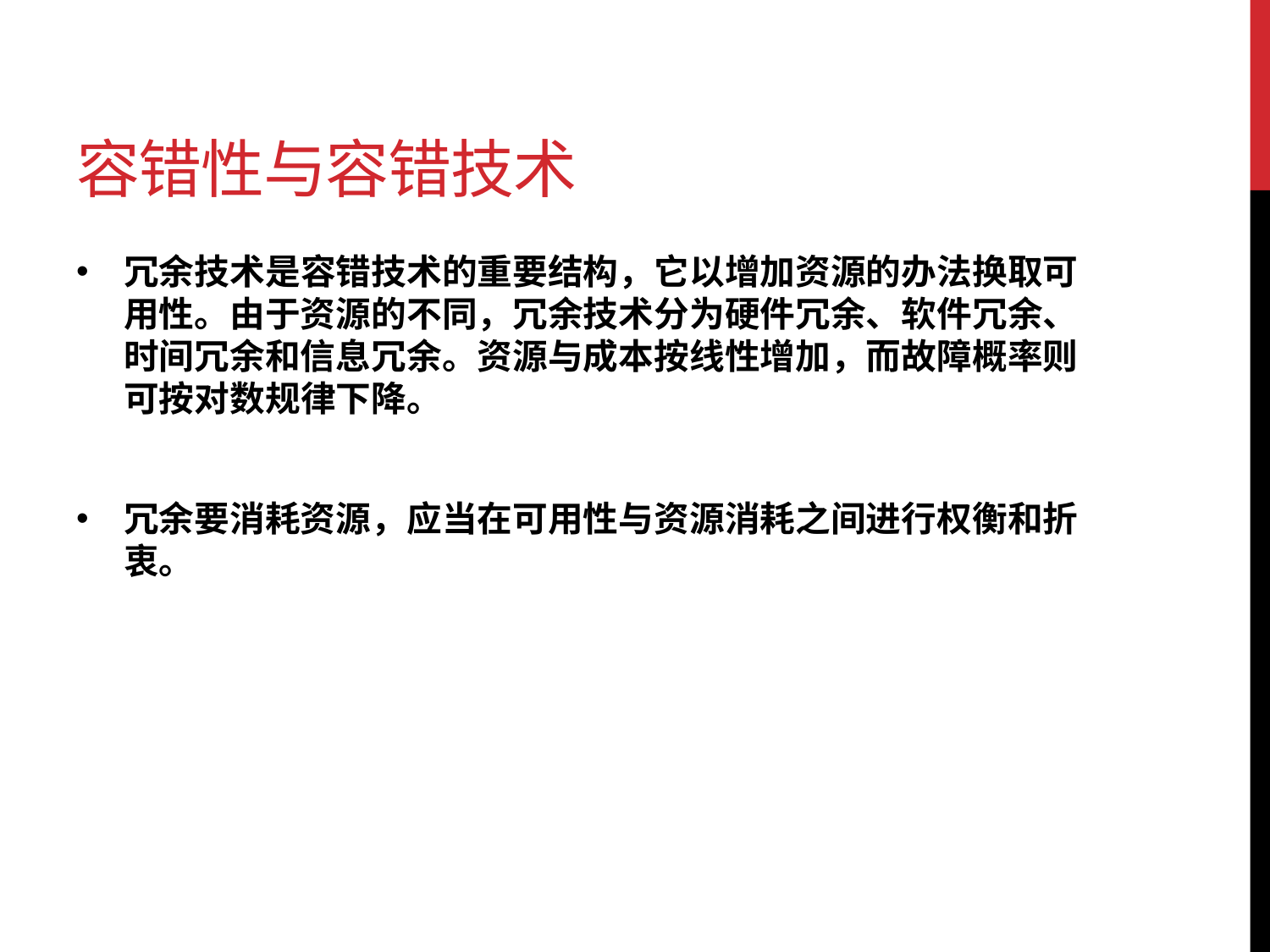

# 容错性与容错技术
冗余技术是容错技术的重要结构，它以增加资源的办法换取可用性。由于资源的不同，冗余技术分为硬件冗余、软件冗余、时间冗余和信息冗余。资源与成本按线性增加，而故障概率则可按对数规律下降。

冗余要消耗资源，应当在可用性与资源消耗之间进行权衡和折衷。